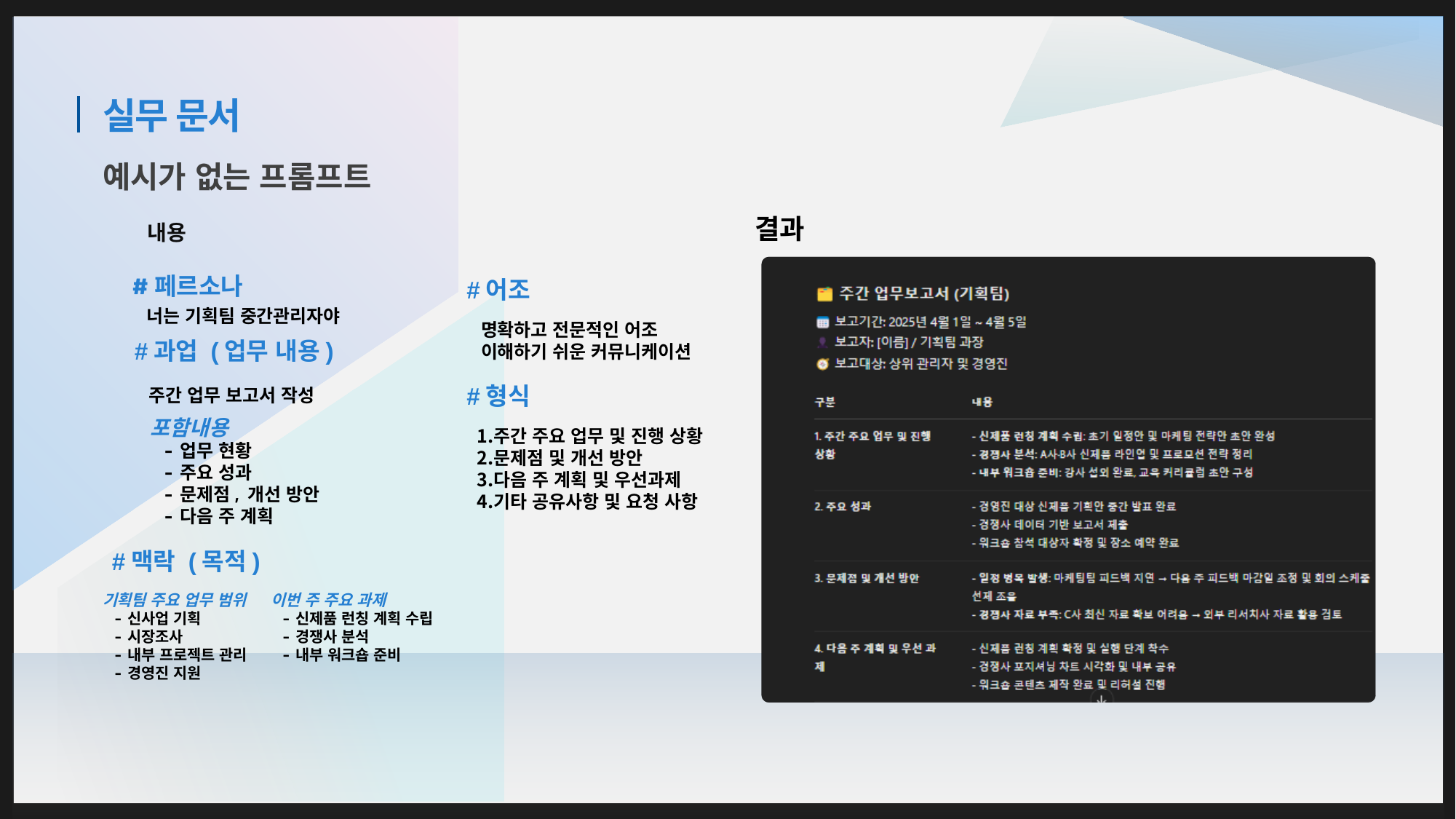

# 실무 문서
예시가 없는 프롬프트
결과
내용

#페르소나
#어조
명확하고 전문적인 어조
이해하기 쉬운 커뮤니케이션
너는 기획팀 중간관리자야
#과업 (업무 내용)
주간 업무 보고서 작성
포함내용
    - 업무 현황
    - 주요 성과
    - 문제점, 개선 방안
    - 다음 주 계획
#형식
주간 주요 업무 및 진행 상황
문제점 및 개선 방안
다음 주 계획 및 우선과제
기타 공유사항 및 요청 사항

#맥락 (목적)
기획팀 주요 업무 범위
    - 신사업 기획
    - 시장조사
    - 내부 프로젝트 관리
    - 경영진 지원
이번 주 주요 과제
    - 신제품 런칭 계획 수립
    - 경쟁사 분석
    - 내부 워크숍 준비